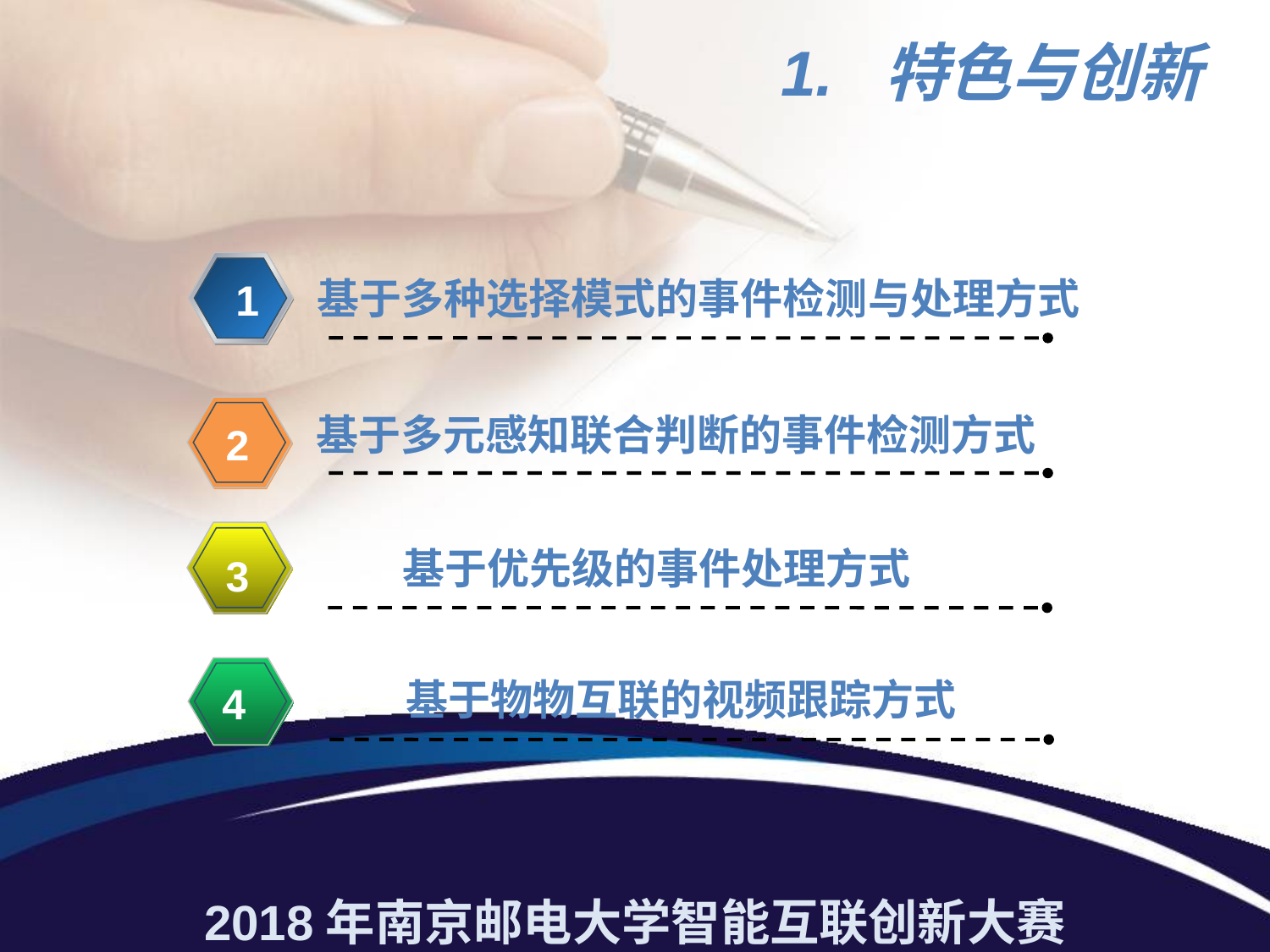

1.  特色与创新

基于多种选择模式的事件检测与处理方式
1

基于多元感知联合判断的事件检测方式
2

        基于优先级的事件处理方式
3

      基于物物互联的视频跟踪方式
4

2018年南京邮电大学智能互联创新大赛